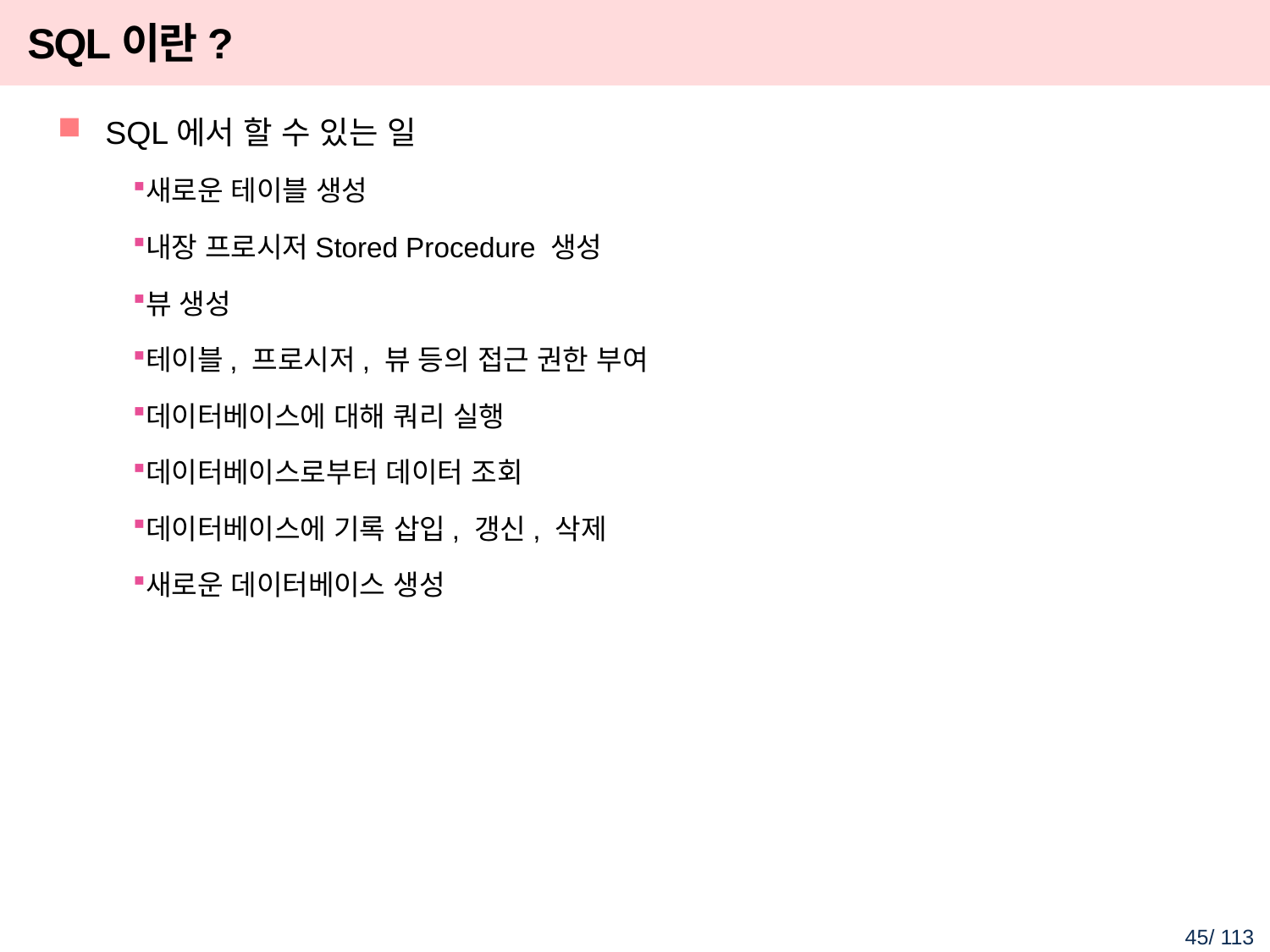

# SQL이란?
SQL에서 할 수 있는 일
새로운 테이블 생성
내장 프로시저Stored Procedure 생성
뷰 생성
테이블, 프로시저, 뷰 등의 접근 권한 부여
데이터베이스에 대해 쿼리 실행
데이터베이스로부터 데이터 조회
데이터베이스에 기록 삽입, 갱신, 삭제
새로운 데이터베이스 생성